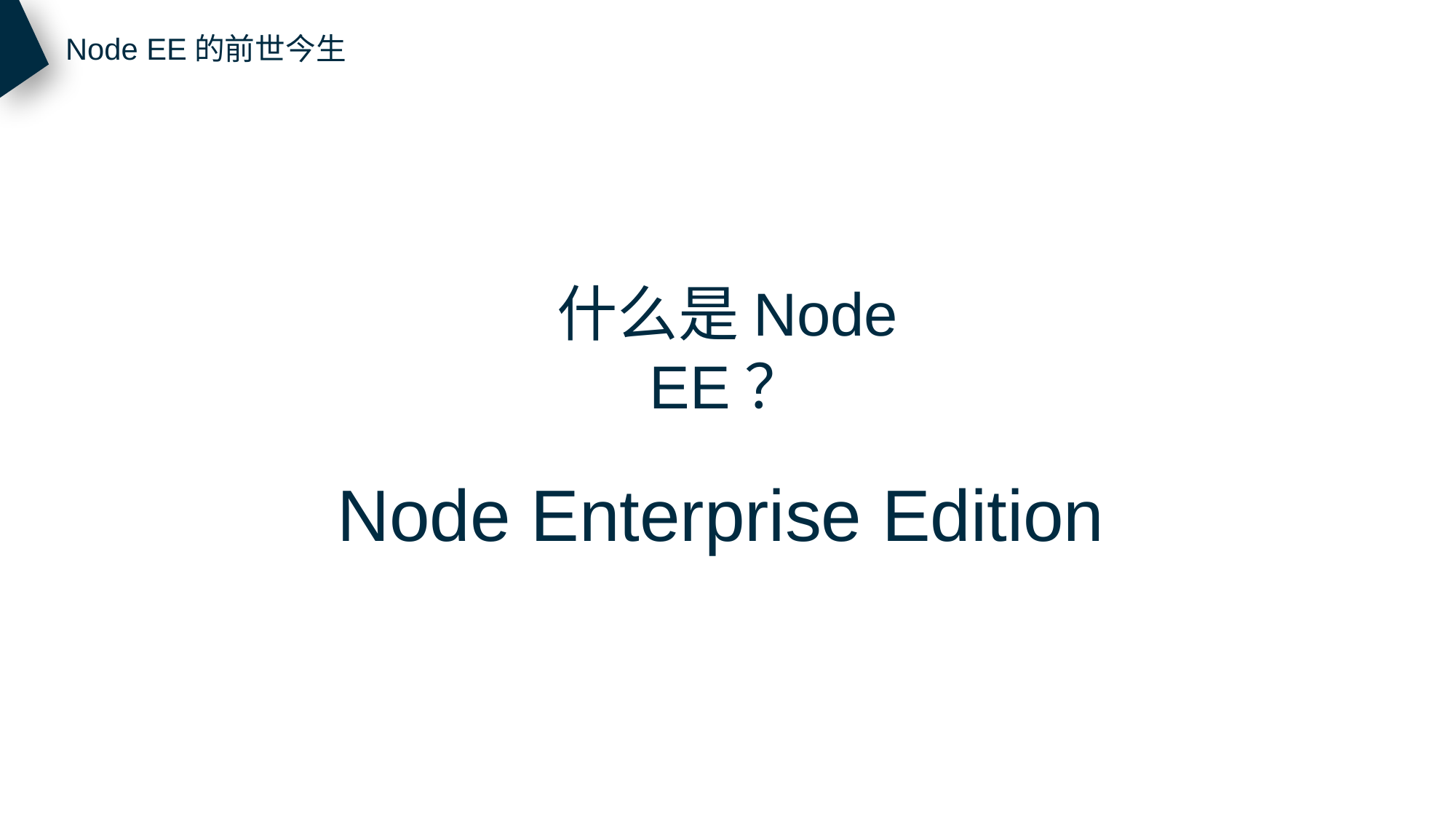

Node EE的前世今生
什么是Node EE？
Node Enterprise Edition